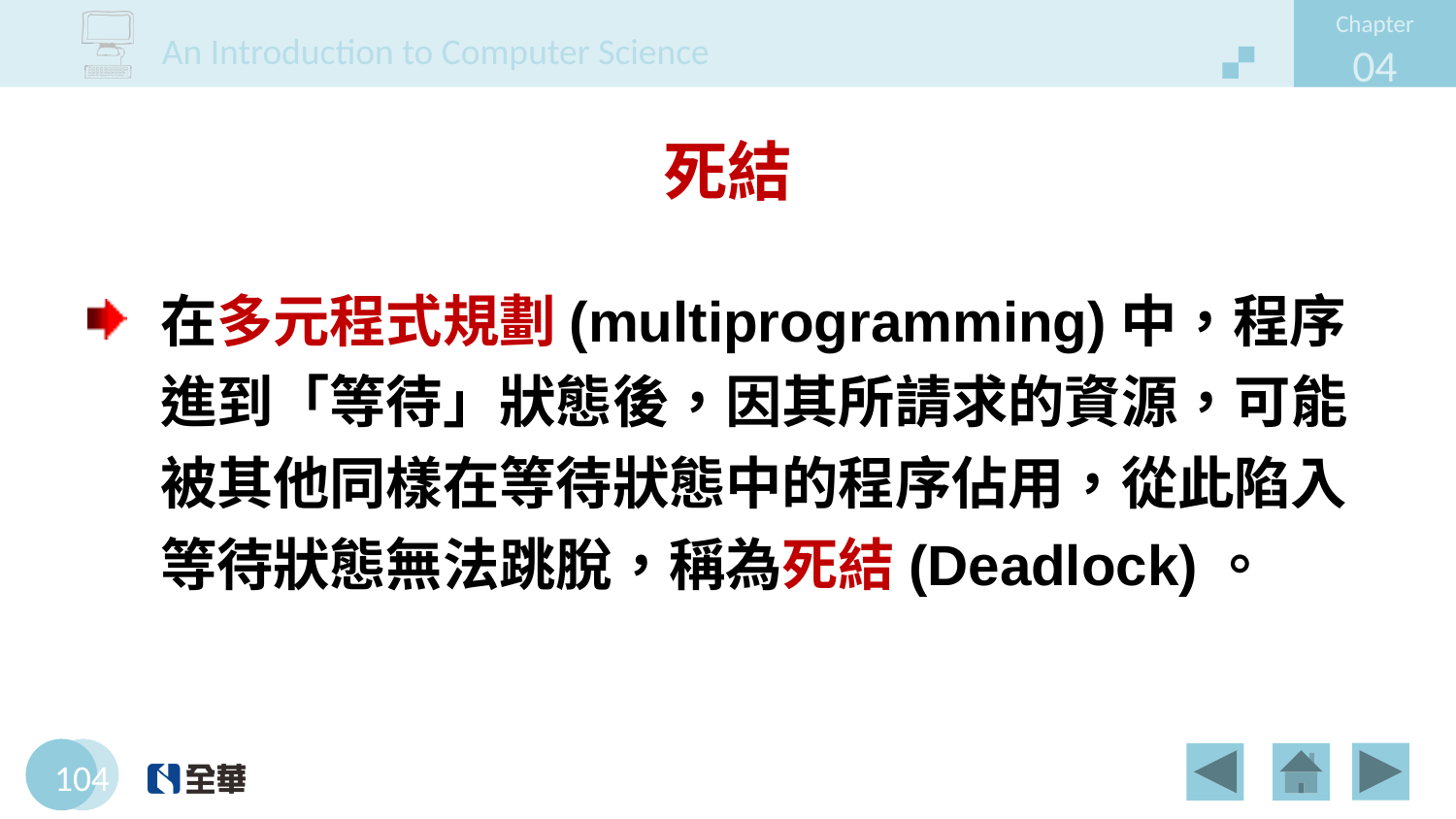

# 死結
在多元程式規劃(multiprogramming)中，程序進到「等待」狀態後，因其所請求的資源，可能被其他同樣在等待狀態中的程序佔用，從此陷入等待狀態無法跳脫，稱為死結(Deadlock)。